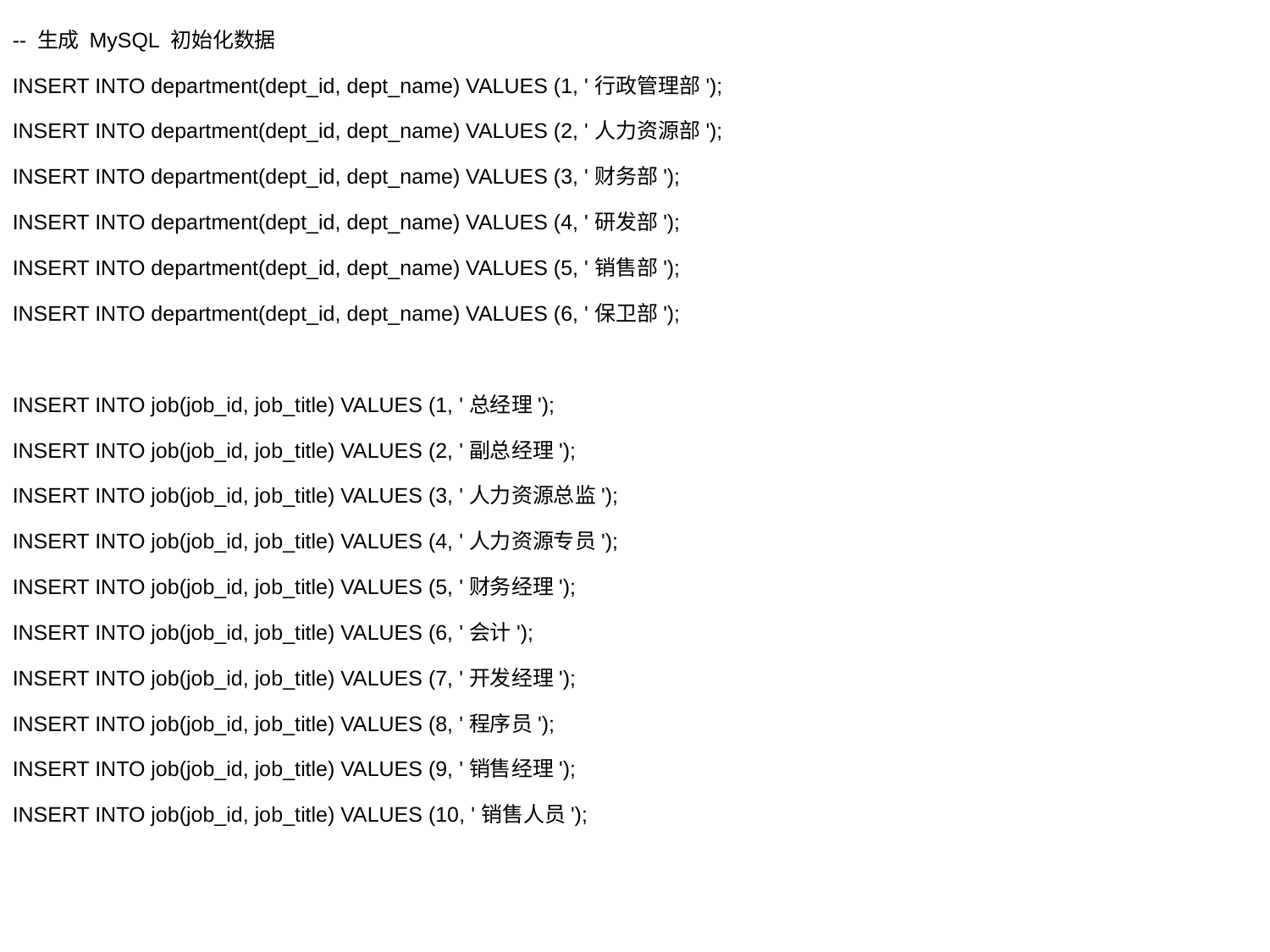

-- 生成 MySQL 初始化数据
INSERT INTO department(dept_id, dept_name) VALUES (1, '行政管理部');
INSERT INTO department(dept_id, dept_name) VALUES (2, '人力资源部');
INSERT INTO department(dept_id, dept_name) VALUES (3, '财务部');
INSERT INTO department(dept_id, dept_name) VALUES (4, '研发部');
INSERT INTO department(dept_id, dept_name) VALUES (5, '销售部');
INSERT INTO department(dept_id, dept_name) VALUES (6, '保卫部');

INSERT INTO job(job_id, job_title) VALUES (1, '总经理');
INSERT INTO job(job_id, job_title) VALUES (2, '副总经理');
INSERT INTO job(job_id, job_title) VALUES (3, '人力资源总监');
INSERT INTO job(job_id, job_title) VALUES (4, '人力资源专员');
INSERT INTO job(job_id, job_title) VALUES (5, '财务经理');
INSERT INTO job(job_id, job_title) VALUES (6, '会计');
INSERT INTO job(job_id, job_title) VALUES (7, '开发经理');
INSERT INTO job(job_id, job_title) VALUES (8, '程序员');
INSERT INTO job(job_id, job_title) VALUES (9, '销售经理');
INSERT INTO job(job_id, job_title) VALUES (10, '销售人员');